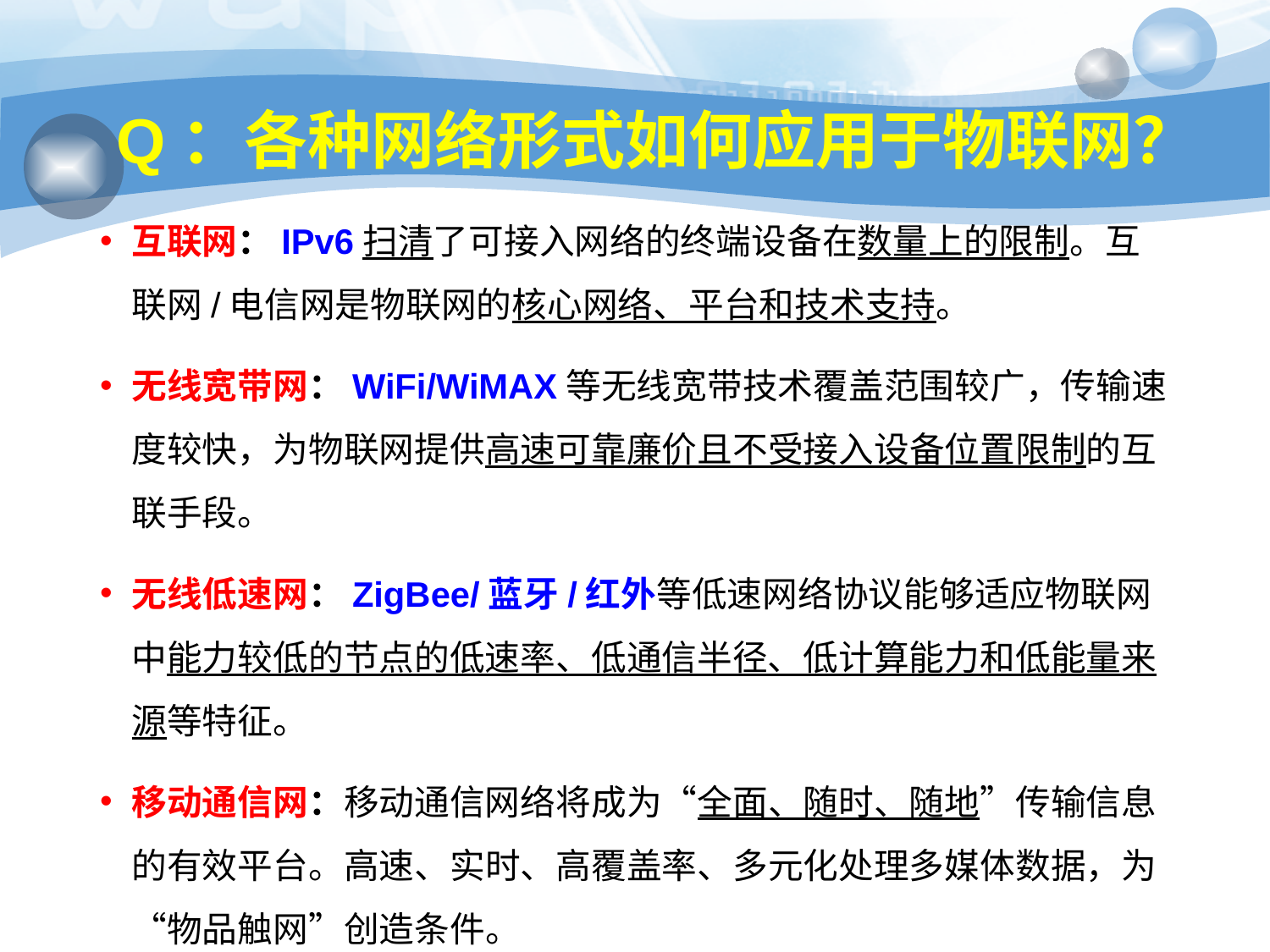

# Q：各种网络形式如何应用于物联网？
互联网：IPv6扫清了可接入网络的终端设备在数量上的限制。互联网/电信网是物联网的核心网络、平台和技术支持。
无线宽带网：WiFi/WiMAX等无线宽带技术覆盖范围较广，传输速度较快，为物联网提供高速可靠廉价且不受接入设备位置限制的互联手段。
无线低速网：ZigBee/蓝牙/红外等低速网络协议能够适应物联网中能力较低的节点的低速率、低通信半径、低计算能力和低能量来源等特征。
移动通信网：移动通信网络将成为“全面、随时、随地”传输信息的有效平台。高速、实时、高覆盖率、多元化处理多媒体数据，为“物品触网”创造条件。